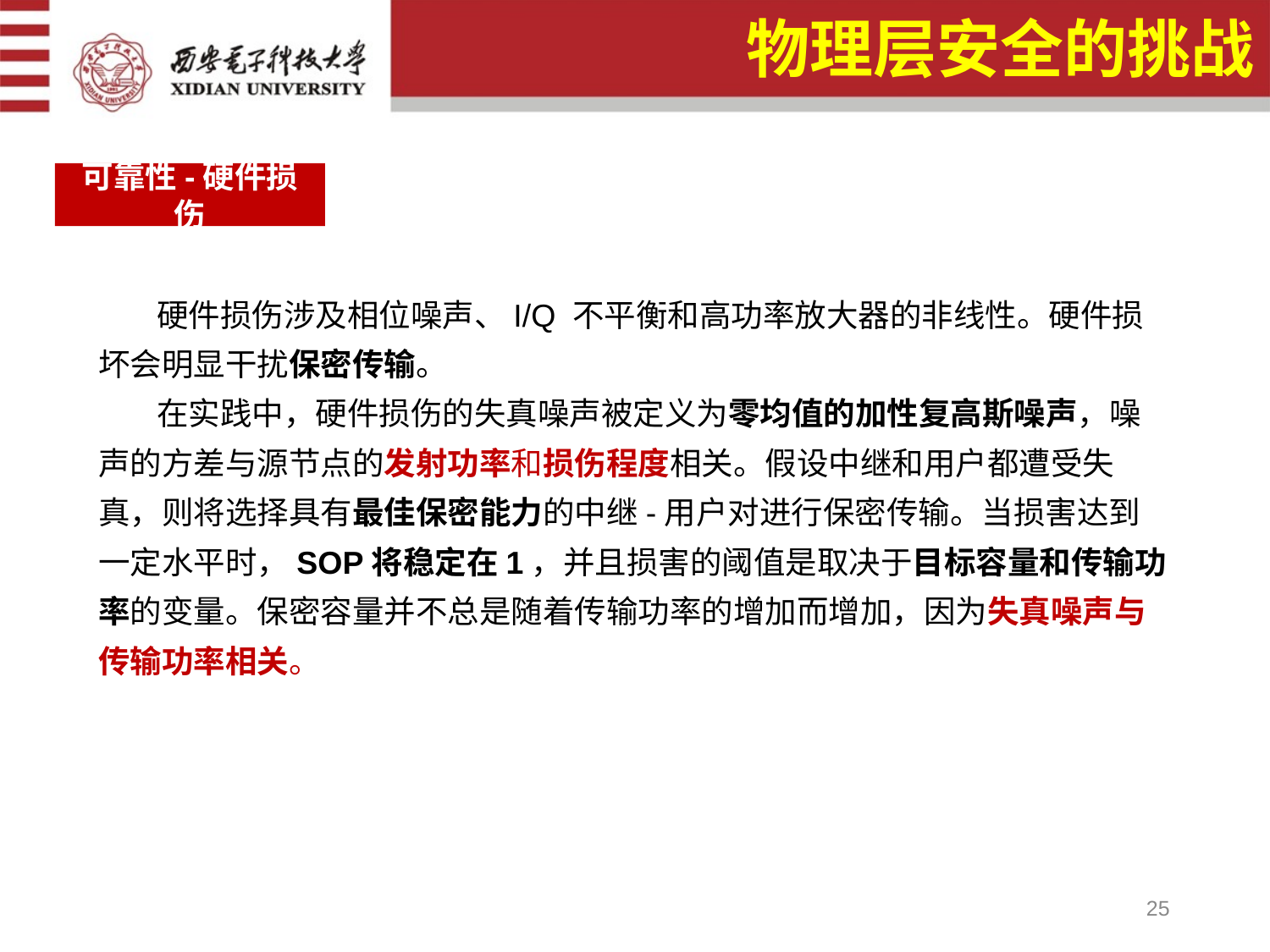

物理层安全的挑战
可靠性-硬件损伤
       硬件损伤涉及相位噪声、I/Q 不平衡和高功率放大器的非线性。硬件损坏会明显干扰保密传输。
       在实践中，硬件损伤的失真噪声被定义为零均值的加性复高斯噪声，噪声的方差与源节点的发射功率和损伤程度相关。假设中继和用户都遭受失真，则将选择具有最佳保密能力的中继-用户对进行保密传输。当损害达到一定水平时，SOP将稳定在1，并且损害的阈值是取决于目标容量和传输功率的变量。保密容量并不总是随着传输功率的增加而增加，因为失真噪声与传输功率相关。
25